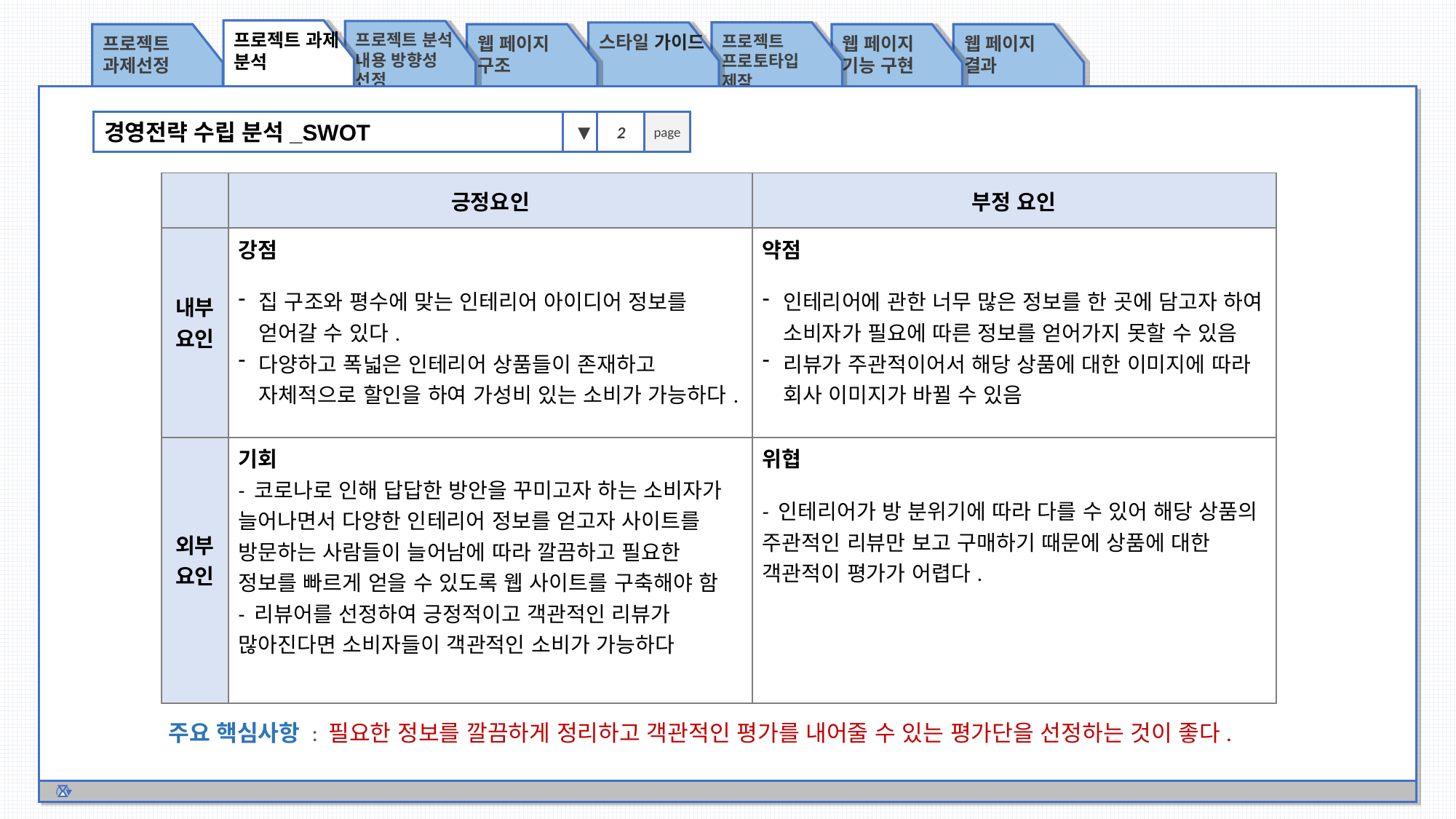

프로젝트 과제 분석
프로젝트 분석 내용 방향성 선정
프로젝트
프로토타입 제작
스타일 가이드
프로젝트 과제선정
웹 페이지 구조
웹 페이지 기능 구현
웹 페이지 결과

경영전략 수립 분석_SWOT
▼
2
page

|  | 긍정요인 | 부정 요인 |
| --- | --- | --- |
| 내부요인 | 강점 집 구조와 평수에 맞는 인테리어 아이디어 정보를 얻어갈 수 있다. 다양하고 폭넓은 인테리어 상품들이 존재하고 자체적으로 할인을 하여 가성비 있는 소비가 가능하다. | 약점 인테리어에 관한 너무 많은 정보를 한 곳에 담고자 하여 소비자가 필요에 따른 정보를 얻어가지 못할 수 있음 리뷰가 주관적이어서 해당 상품에 대한 이미지에 따라 회사 이미지가 바뀔 수 있음 |
| 외부요인 | 기회 - 코로나로 인해 답답한 방안을 꾸미고자 하는 소비자가 늘어나면서 다양한 인테리어 정보를 얻고자 사이트를 방문하는 사람들이 늘어남에 따라 깔끔하고 필요한 정보를 빠르게 얻을 수 있도록 웹 사이트를 구축해야 함 - 리뷰어를 선정하여 긍정적이고 객관적인 리뷰가 많아진다면 소비자들이 객관적인 소비가 가능하다 | 위협 - 인테리어가 방 분위기에 따라 다를 수 있어 해당 상품의 주관적인 리뷰만 보고 구매하기 때문에 상품에 대한 객관적이 평가가 어렵다. |

주요 핵심사항 : 필요한 정보를 깔끔하게 정리하고 객관적인 평가를 내어줄 수 있는 평가단을 선정하는 것이 좋다.